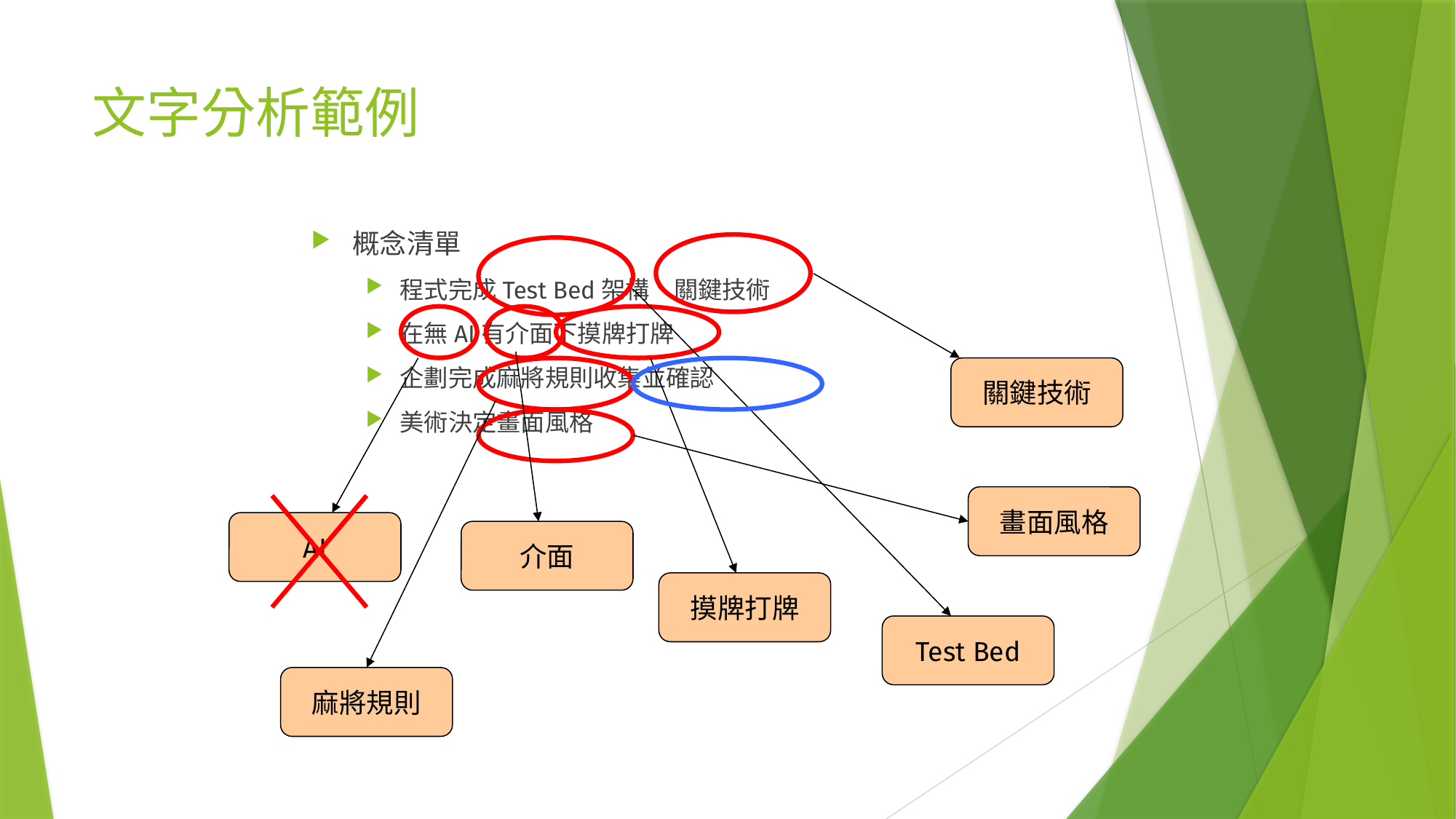

# 文字分析範例
概念清單
程式完成Test Bed架構、關鍵技術
在無AI有介面下摸牌打牌
企劃完成麻將規則收集並確認
美術決定畫面風格

關鍵技術

畫面風格

AI
介面
摸牌打牌
Test Bed
麻將規則